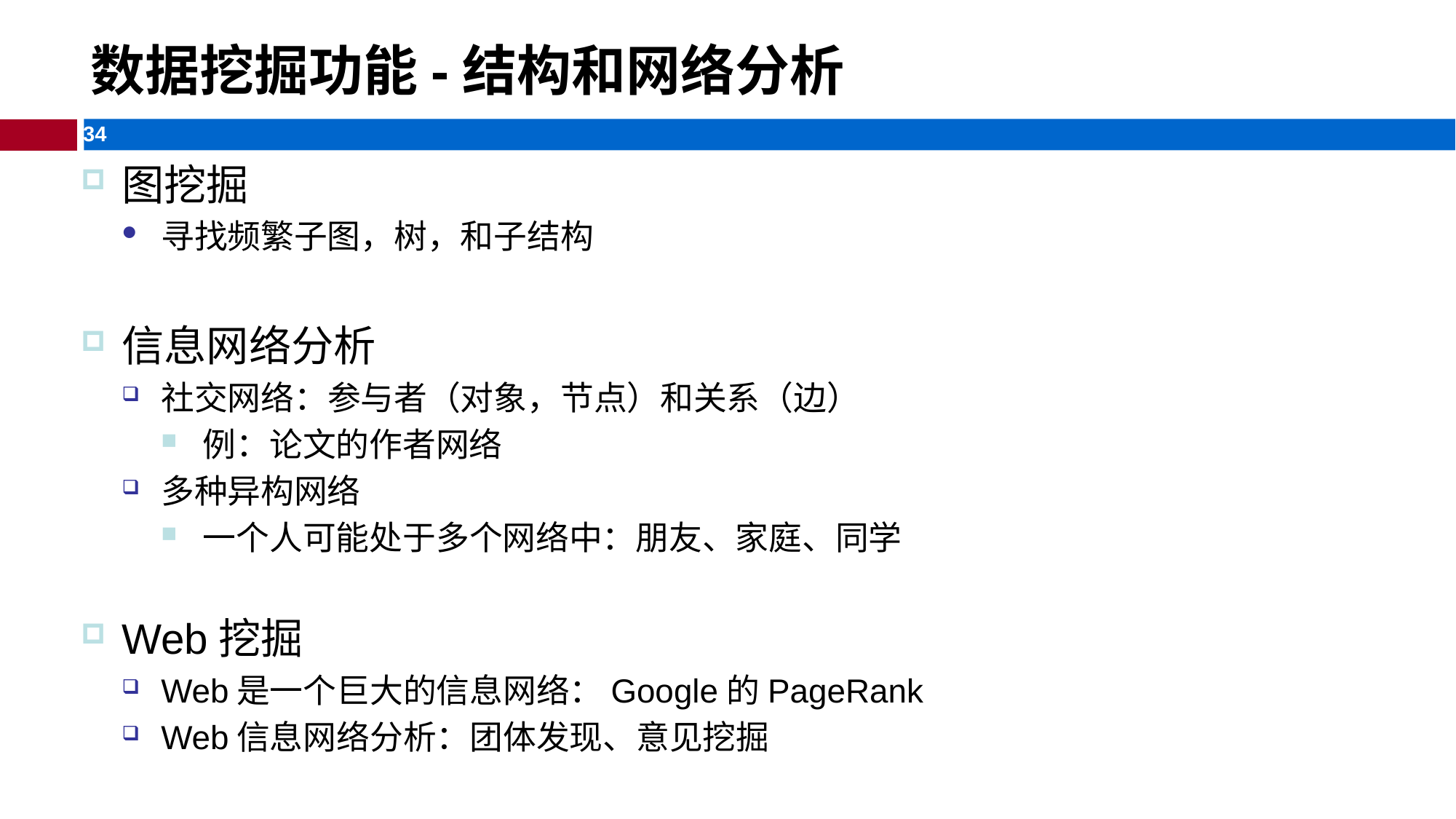

# 数据挖掘功能-结构和网络分析
图挖掘
寻找频繁子图，树，和子结构

信息网络分析
社交网络：参与者（对象，节点）和关系（边）
例：论文的作者网络
多种异构网络
一个人可能处于多个网络中：朋友、家庭、同学

Web挖掘
Web是一个巨大的信息网络：Google的PageRank
Web信息网络分析：团体发现、意见挖掘